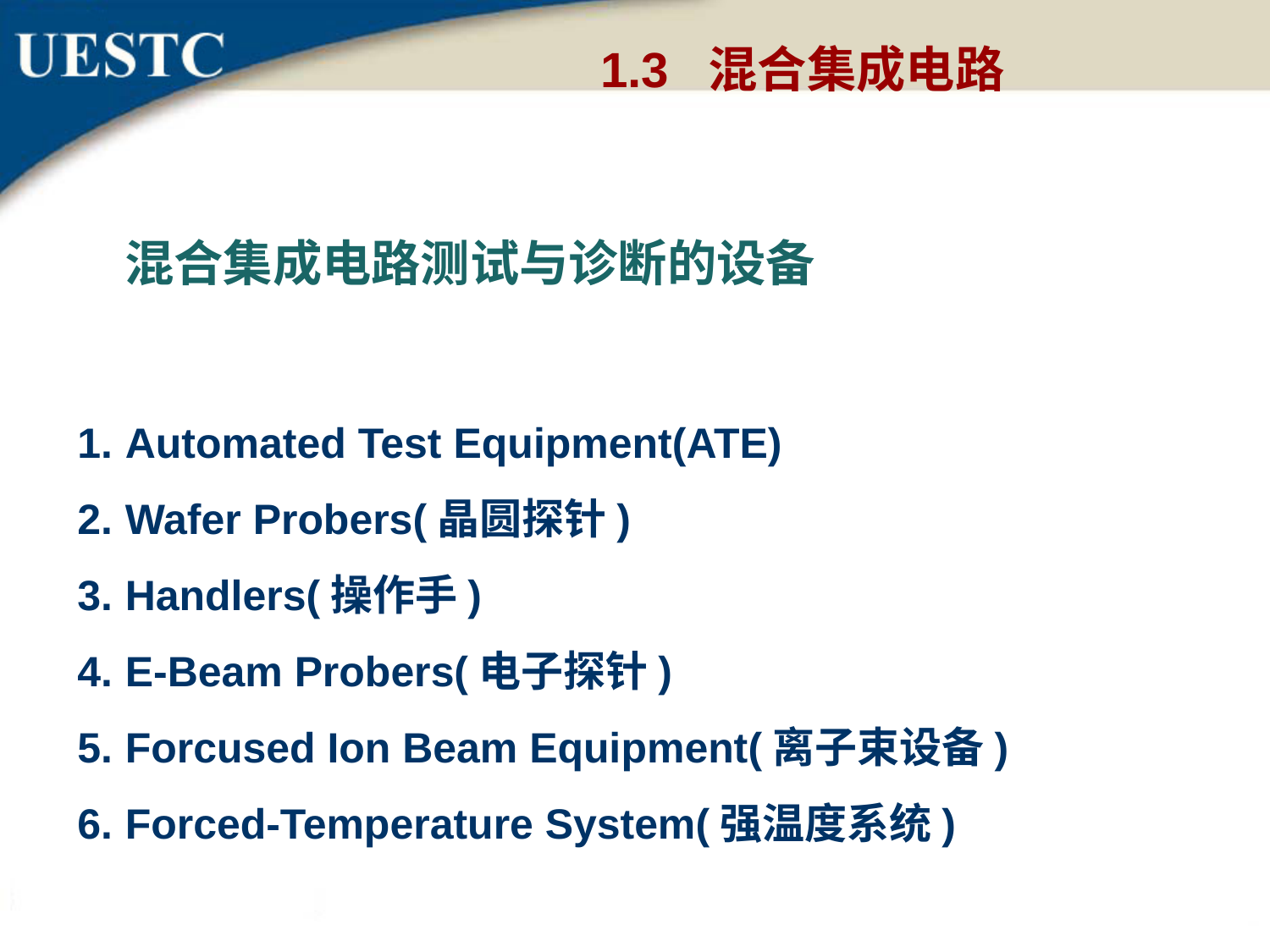

1.3  混合集成电路
混合集成电路测试与诊断的设备
Automated Test Equipment(ATE)
Wafer Probers(晶圆探针)
Handlers(操作手)
E-Beam Probers(电子探针)
Forcused Ion Beam Equipment(离子束设备)
Forced-Temperature System(强温度系统)